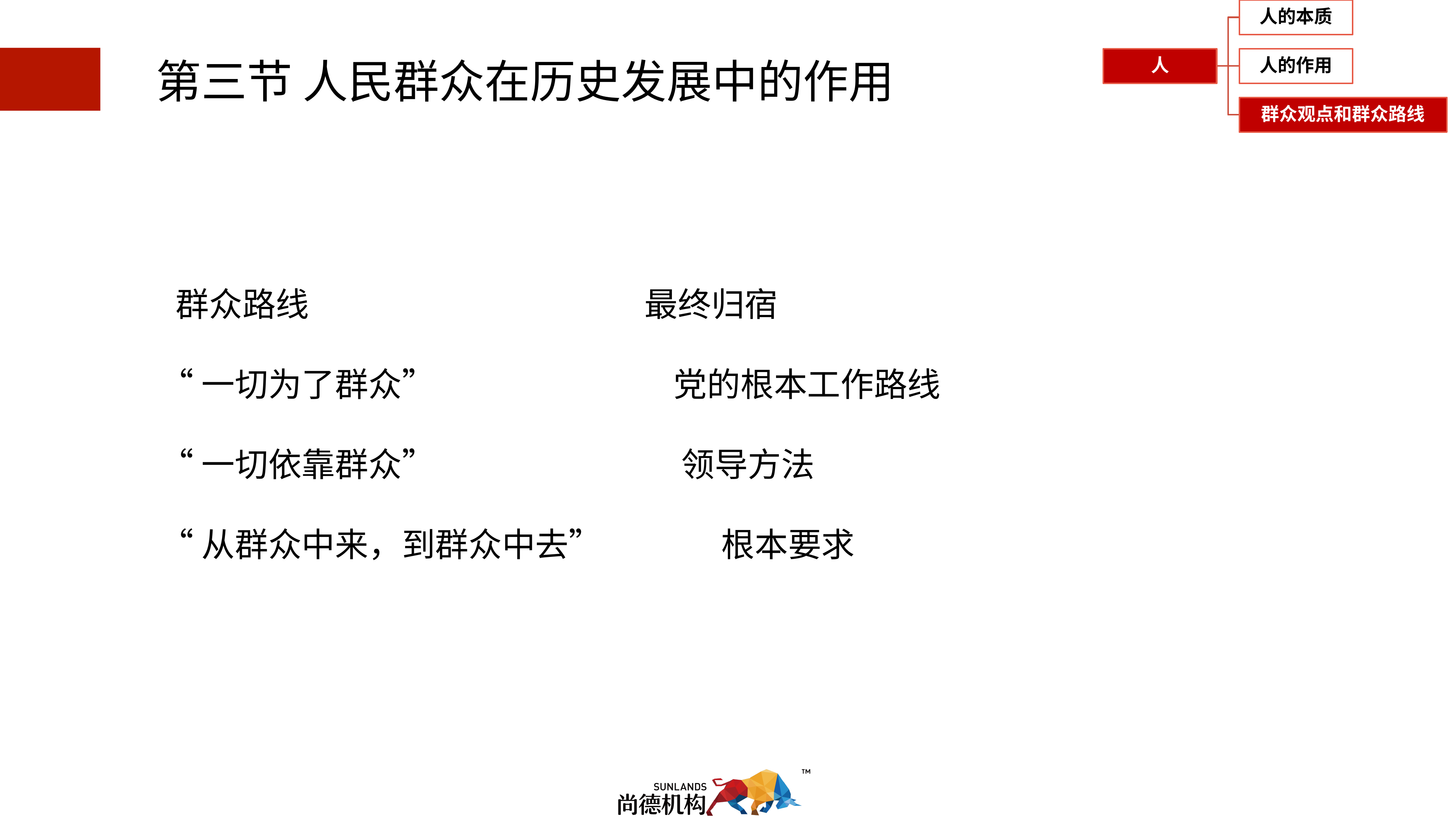

人
人的本质
人的作用
群众观点和群众路线
第三节 人民群众在历史发展中的作用
 群众路线                                             最终归宿
“一切为了群众”                                党的根本工作路线
“一切依靠群众”                                 领导方法
“从群众中来，到群众中去”                根本要求